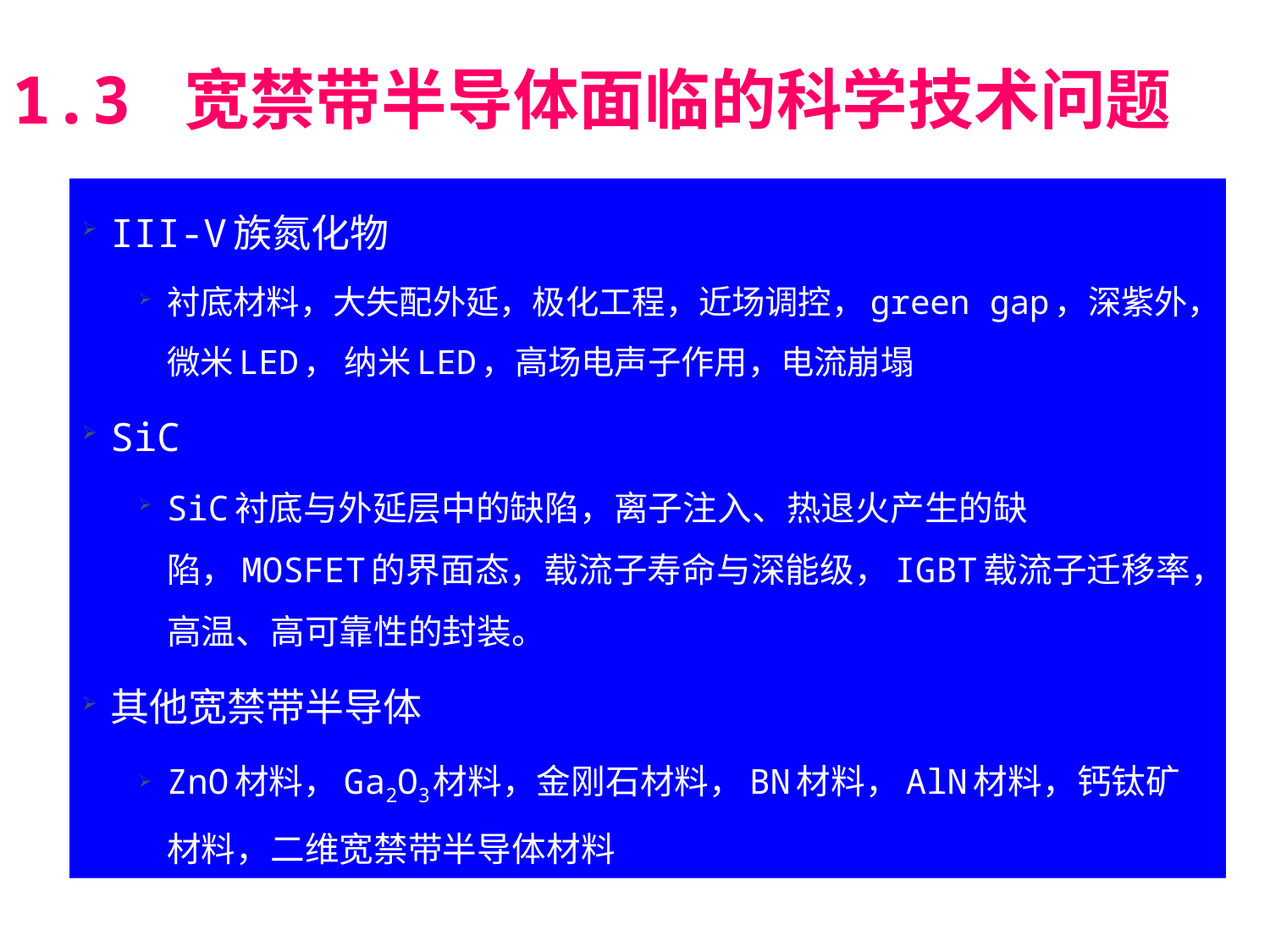

# 1.3 宽禁带半导体面临的科学技术问题
III-V族氮化物
衬底材料，大失配外延，极化工程，近场调控，green gap，深紫外，微米LED， 纳米LED，高场电声子作用，电流崩塌
SiC
SiC衬底与外延层中的缺陷，离子注入、热退火产生的缺陷，MOSFET的界面态，载流子寿命与深能级，IGBT载流子迁移率，高温、高可靠性的封装。
其他宽禁带半导体
ZnO材料，Ga2O3材料，金刚石材料，BN材料，AlN材料，钙钛矿材料，二维宽禁带半导体材料

17